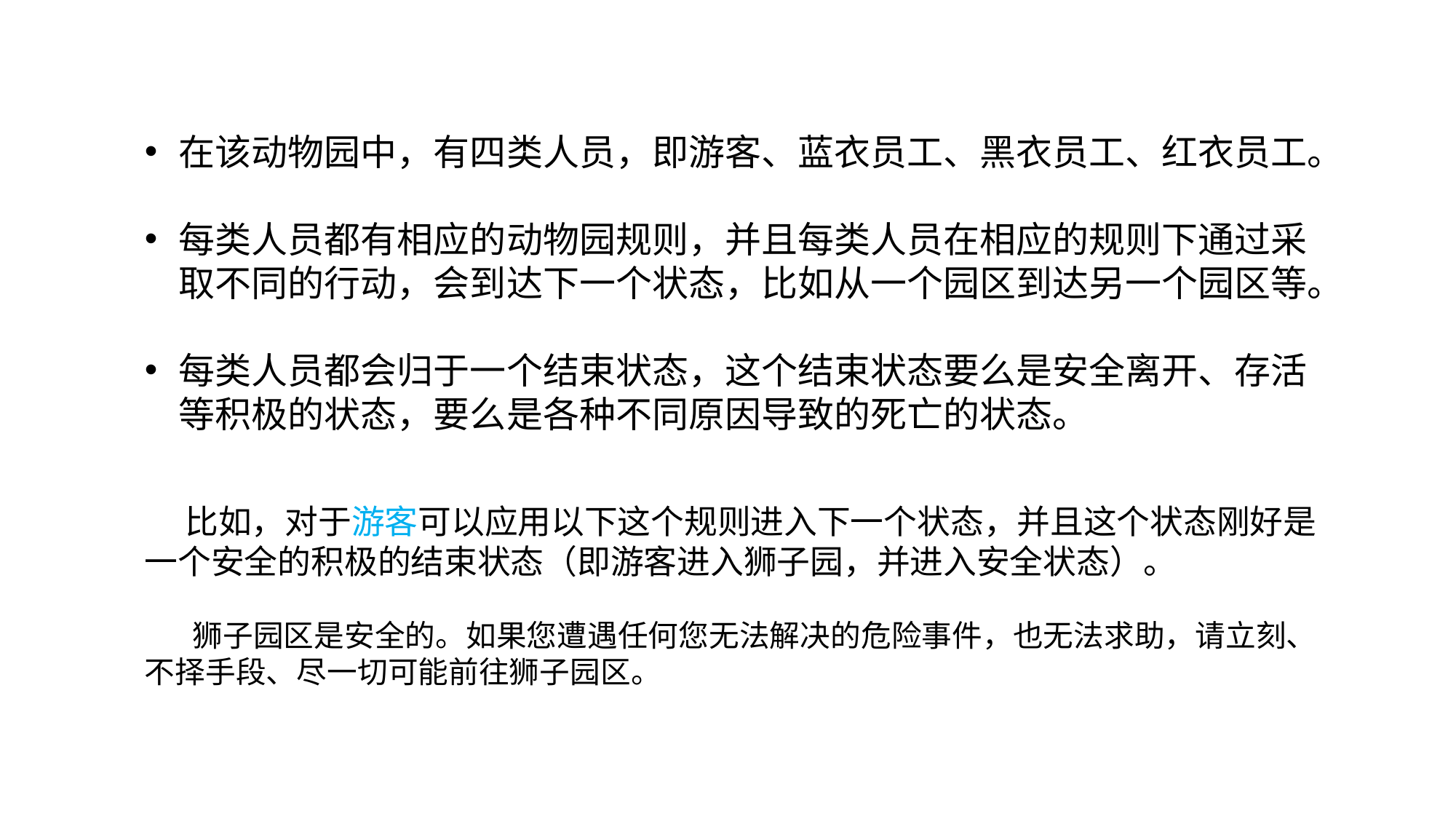

在该动物园中，有四类人员，即游客、蓝衣员工、黑衣员工、红衣员工。

每类人员都有相应的动物园规则，并且每类人员在相应的规则下通过采取不同的行动，会到达下一个状态，比如从一个园区到达另一个园区等。

每类人员都会归于一个结束状态，这个结束状态要么是安全离开、存活等积极的状态，要么是各种不同原因导致的死亡的状态。

     比如，对于游客可以应用以下这个规则进入下一个状态，并且这个状态刚好是一个安全的积极的结束状态（即游客进入狮子园，并进入安全状态）。

      狮子园区是安全的。如果您遭遇任何您无法解决的危险事件，也无法求助，请立刻、不择手段、尽一切可能前往狮子园区。